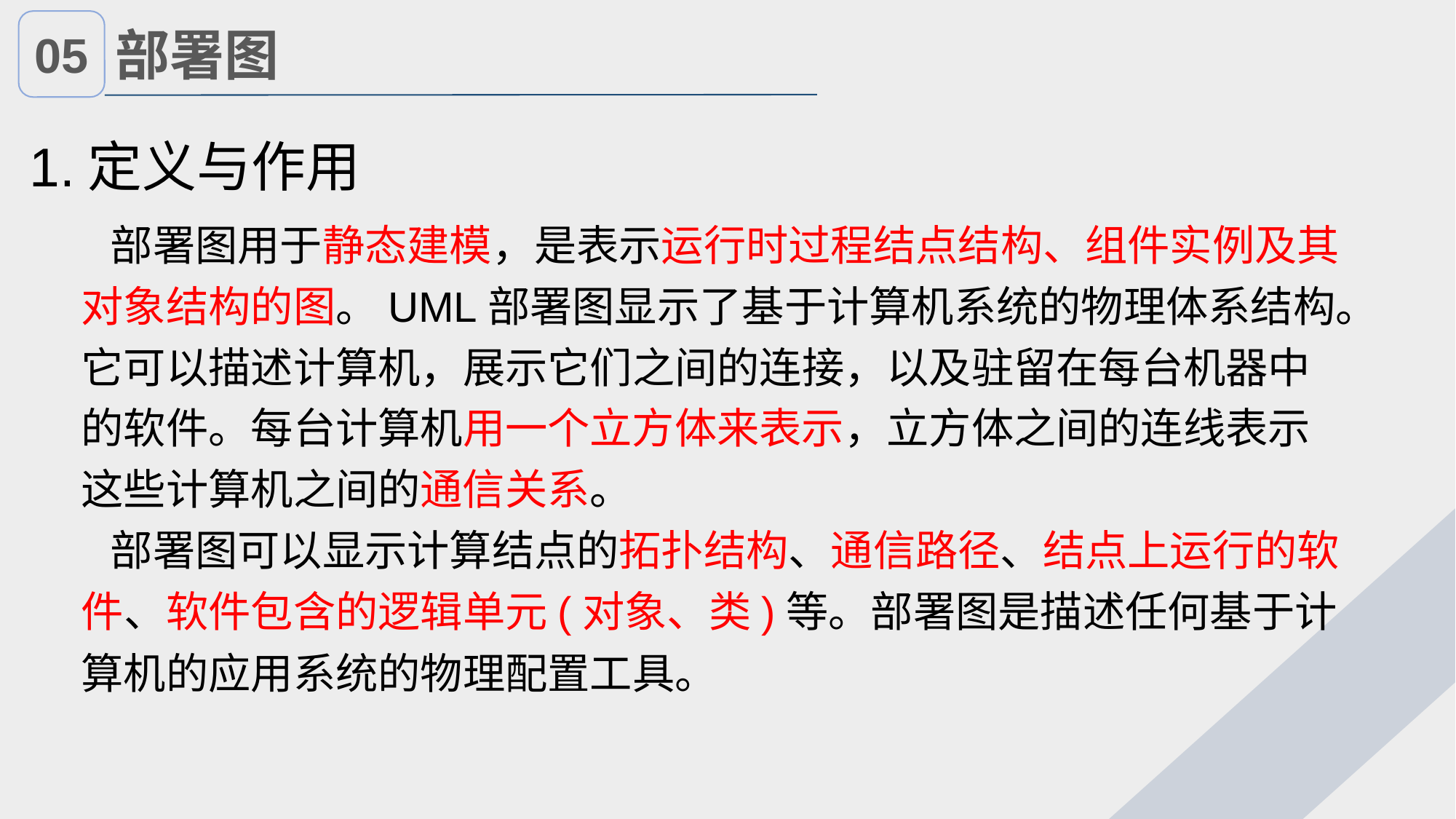

05
部署图
1.定义与作用
  部署图用于静态建模，是表示运行时过程结点结构、组件实例及其对象结构的图。UML部署图显示了基于计算机系统的物理体系结构。它可以描述计算机，展示它们之间的连接，以及驻留在每台机器中的软件。每台计算机用一个立方体来表示，立方体之间的连线表示这些计算机之间的通信关系。
  部署图可以显示计算结点的拓扑结构、通信路径、结点上运行的软件、软件包含的逻辑单元(对象、类)等。部署图是描述任何基于计算机的应用系统的物理配置工具。